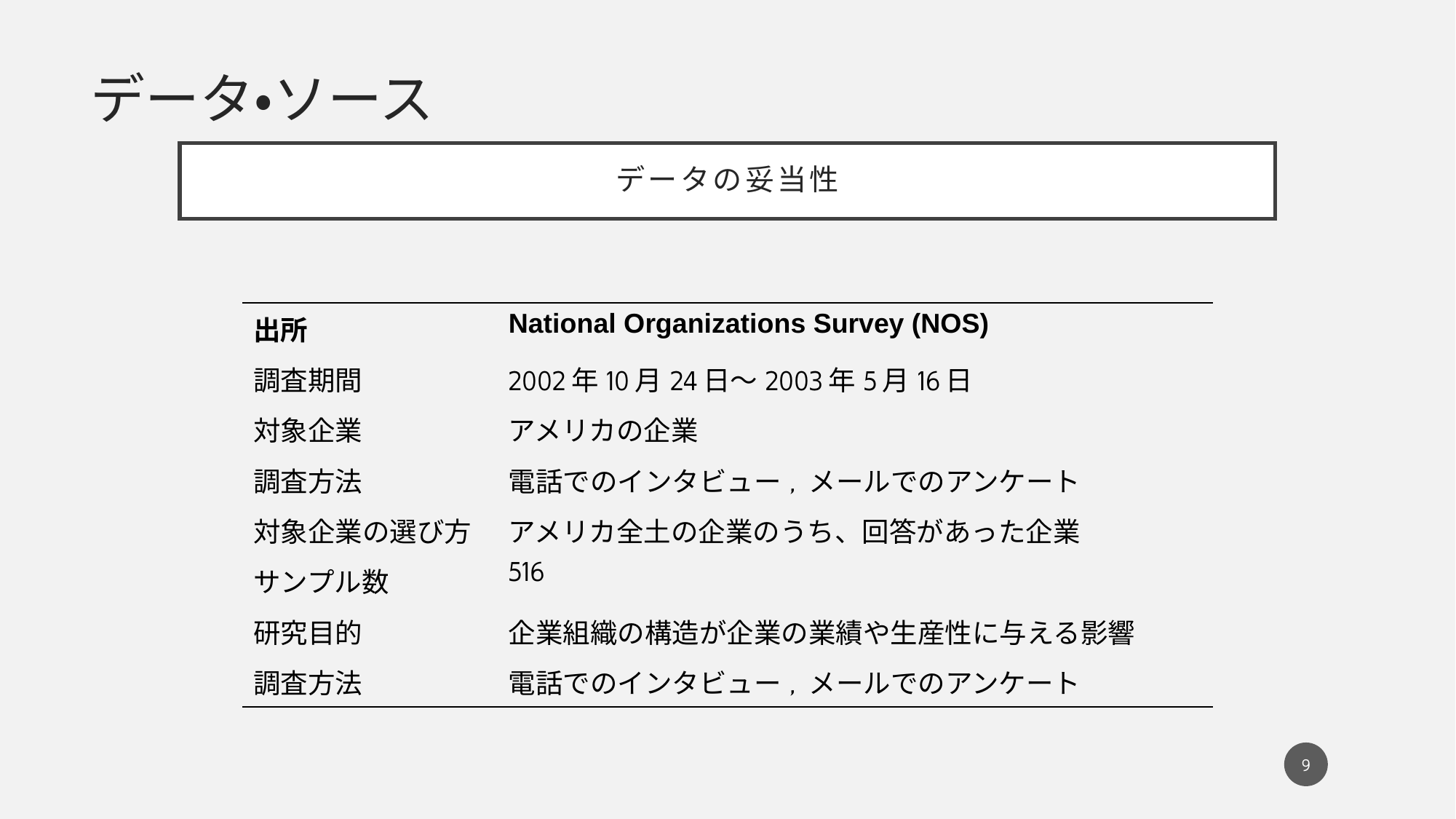

データ・ソース
# データの妥当性
| 出所 | National Organizations Survey (NOS) |
| --- | --- |
| 調査期間 | 2002年10月24日〜2003年5月16日 |
| 対象企業 | アメリカの企業 |
| 調査方法 | 電話でのインタビュー, メールでのアンケート |
| 対象企業の選び方 | アメリカ全土の企業のうち、回答があった企業 |
| サンプル数 | 516 |
| 研究目的 | 企業組織の構造が企業の業績や生産性に与える影響 |
| 調査方法 | 電話でのインタビュー, メールでのアンケート |
9